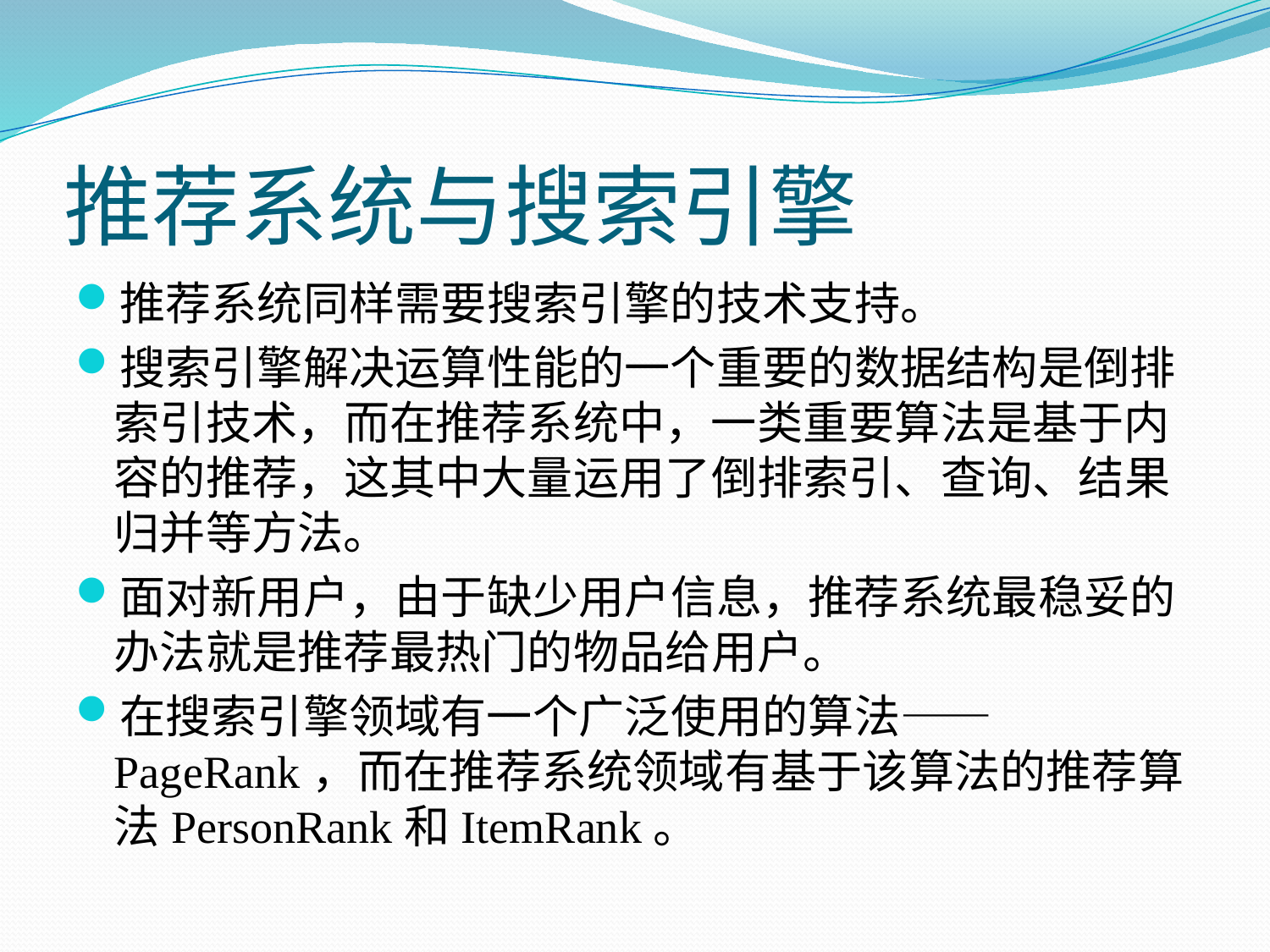

# 推荐系统与搜索引擎
推荐系统同样需要搜索引擎的技术支持。
搜索引擎解决运算性能的一个重要的数据结构是倒排索引技术，而在推荐系统中，一类重要算法是基于内容的推荐，这其中大量运用了倒排索引、查询、结果归并等方法。
面对新用户，由于缺少用户信息，推荐系统最稳妥的办法就是推荐最热门的物品给用户。
在搜索引擎领域有一个广泛使用的算法——PageRank，而在推荐系统领域有基于该算法的推荐算法PersonRank和ItemRank。